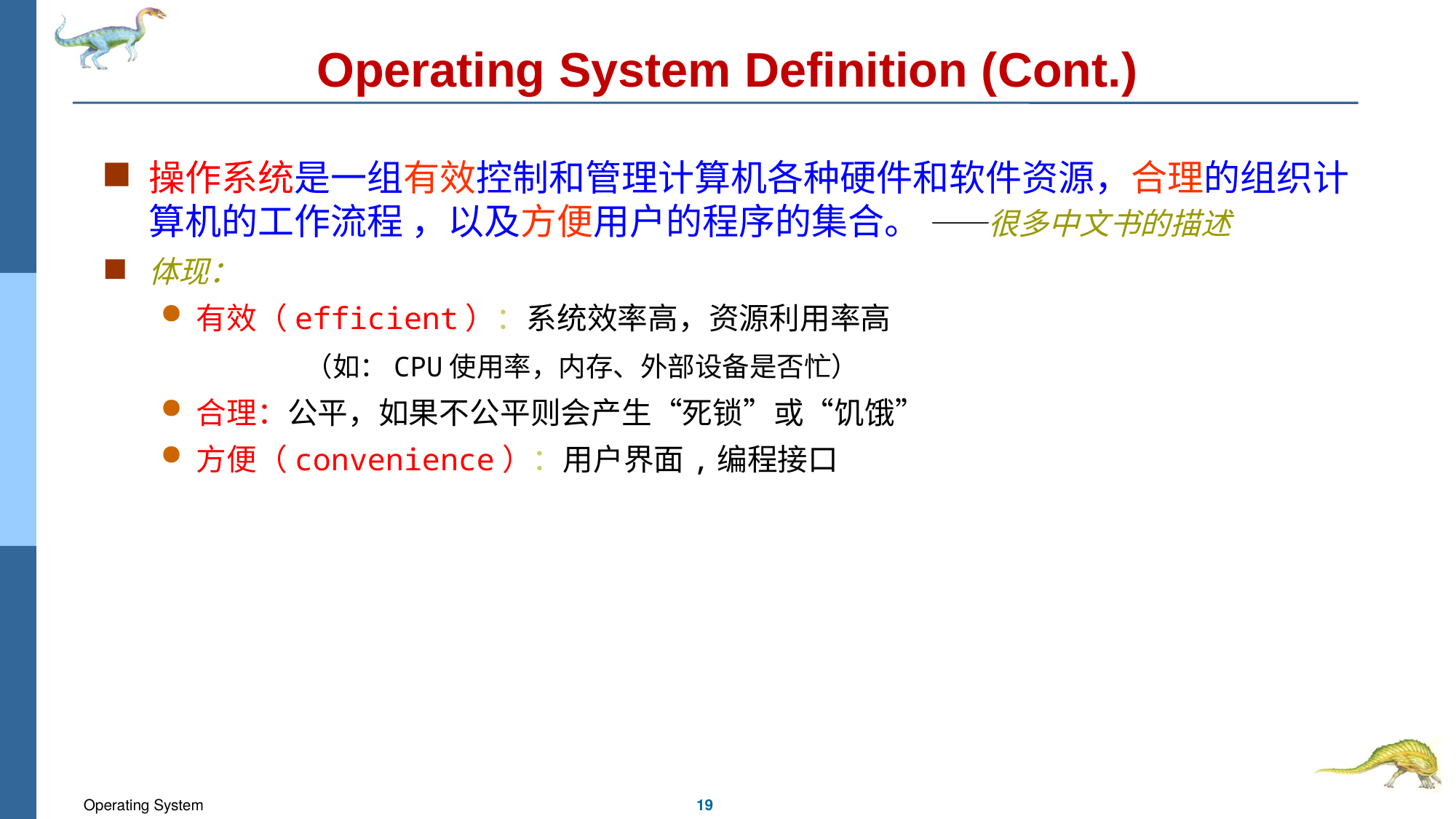

# Operating System Definition (Cont.)
操作系统是一组有效控制和管理计算机各种硬件和软件资源，合理的组织计算机的工作流程 ，以及方便用户的程序的集合。 ——很多中文书的描述
体现：
有效（efficient）：系统效率高，资源利用率高
 		（如：CPU使用率，内存、外部设备是否忙）
合理：公平，如果不公平则会产生“死锁”或“饥饿”
方便（convenience）：用户界面,编程接口